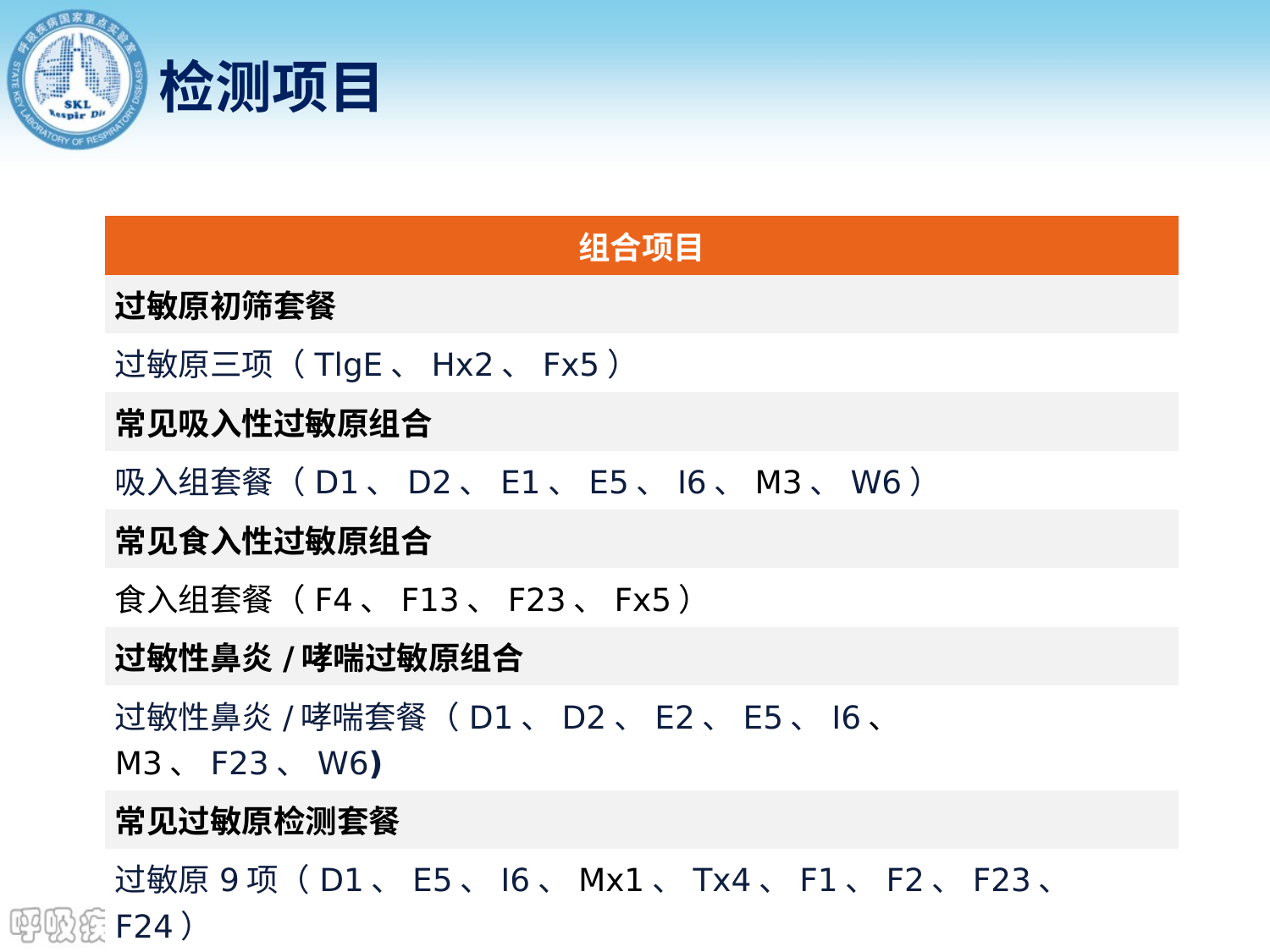

检测项目
| 组合项目 |
| --- |
| 过敏原初筛套餐 |
| 过敏原三项（TlgE、Hx2、Fx5） |
| 常见吸入性过敏原组合 |
| 吸入组套餐（D1、D2、E1、E5、I6、M3、W6） |
| 常见食入性过敏原组合 |
| 食入组套餐（F4、F13、F23、Fx5） |
| 过敏性鼻炎/哮喘过敏原组合 |
| 过敏性鼻炎/哮喘套餐（D1、D2、E2、E5、I6、 M3、F23、W6) |
| 常见过敏原检测套餐 |
| 过敏原9项（D1、E5、I6、Mx1、Tx4、F1、F2、F23、 F24） |
| 过敏原10项（总lgE、D1、E5、I6、Mx1、Tx4、F1、F2、F23、 F24） |